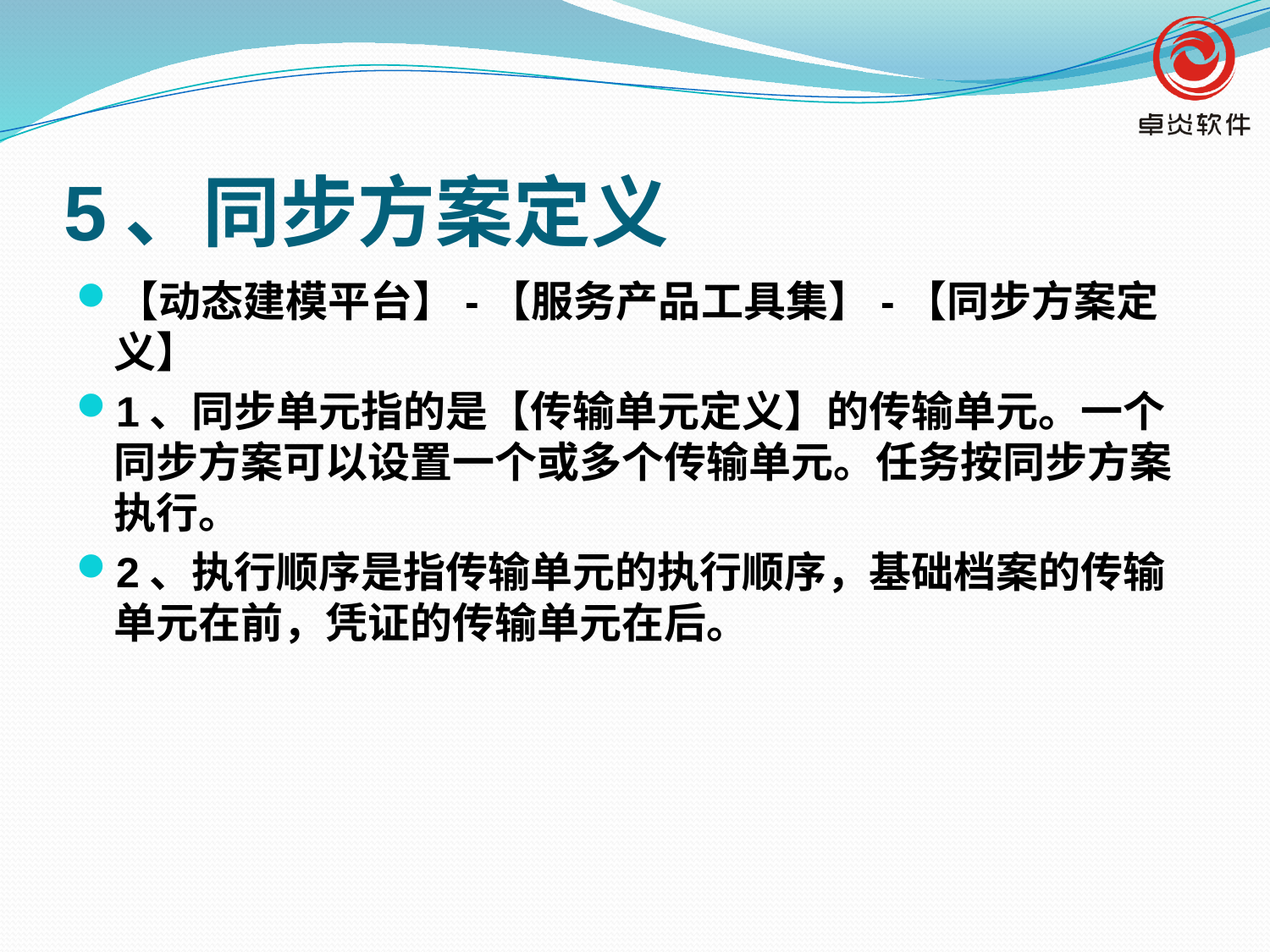

# 5、同步方案定义
【动态建模平台】-【服务产品工具集】-【同步方案定义】
1、同步单元指的是【传输单元定义】的传输单元。一个同步方案可以设置一个或多个传输单元。任务按同步方案执行。
2、执行顺序是指传输单元的执行顺序，基础档案的传输单元在前，凭证的传输单元在后。